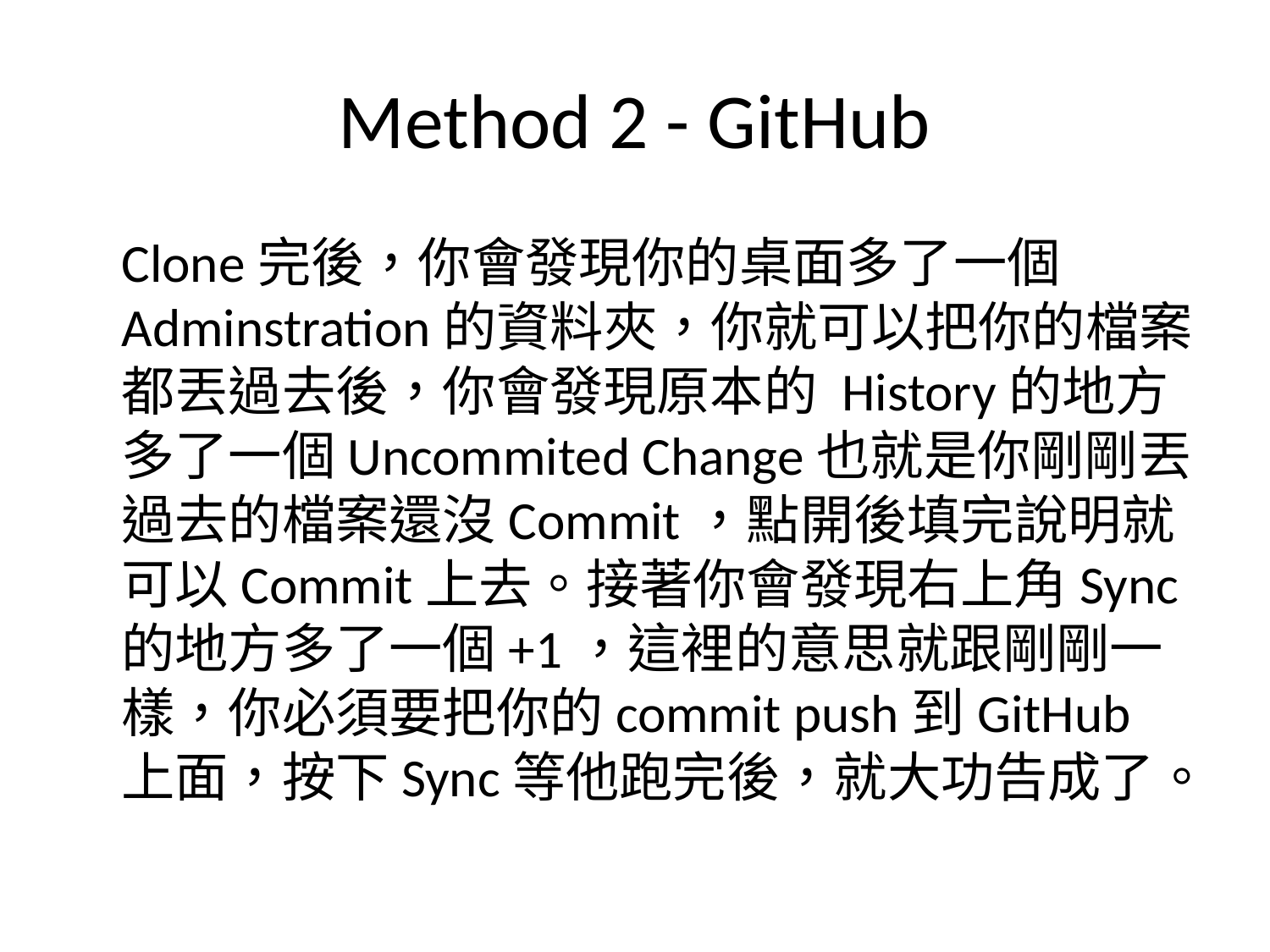

# Method 2 - GitHub
	Clone完後，你會發現你的桌面多了一個Adminstration的資料夾，你就可以把你的檔案都丟過去後，你會發現原本的 History的地方多了一個Uncommited Change也就是你剛剛丟過去的檔案還沒Commit，點開後填完說明就可以Commit上去。接著你會發現右上角Sync的地方多了一個+1，這裡的意思就跟剛剛一樣，你必須要把你的commit push到GitHub上面，按下Sync等他跑完後，就大功告成了。